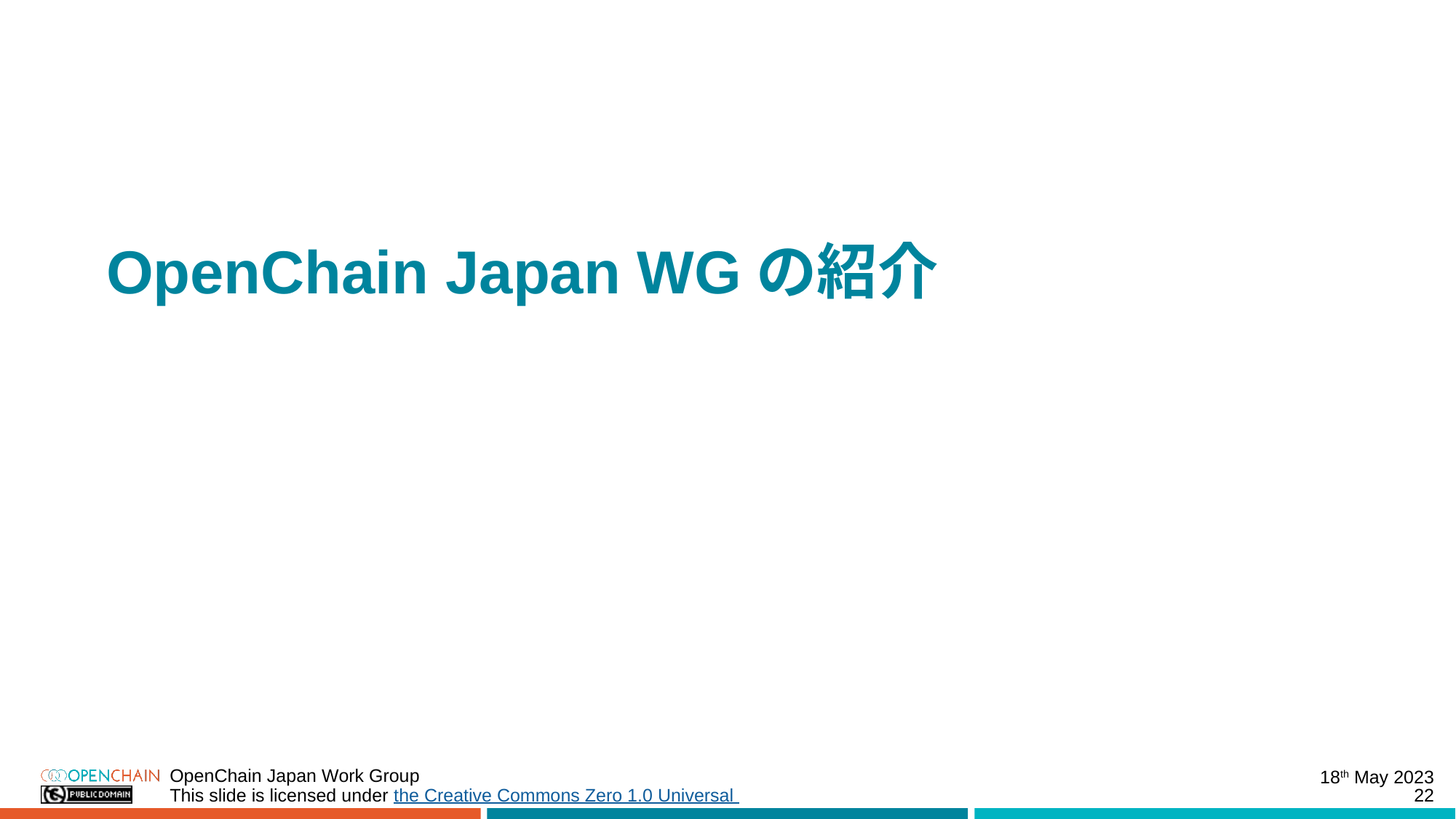

#
OpenChain Japan WGの紹介

18th May 2023
OpenChain Japan Work Group
22